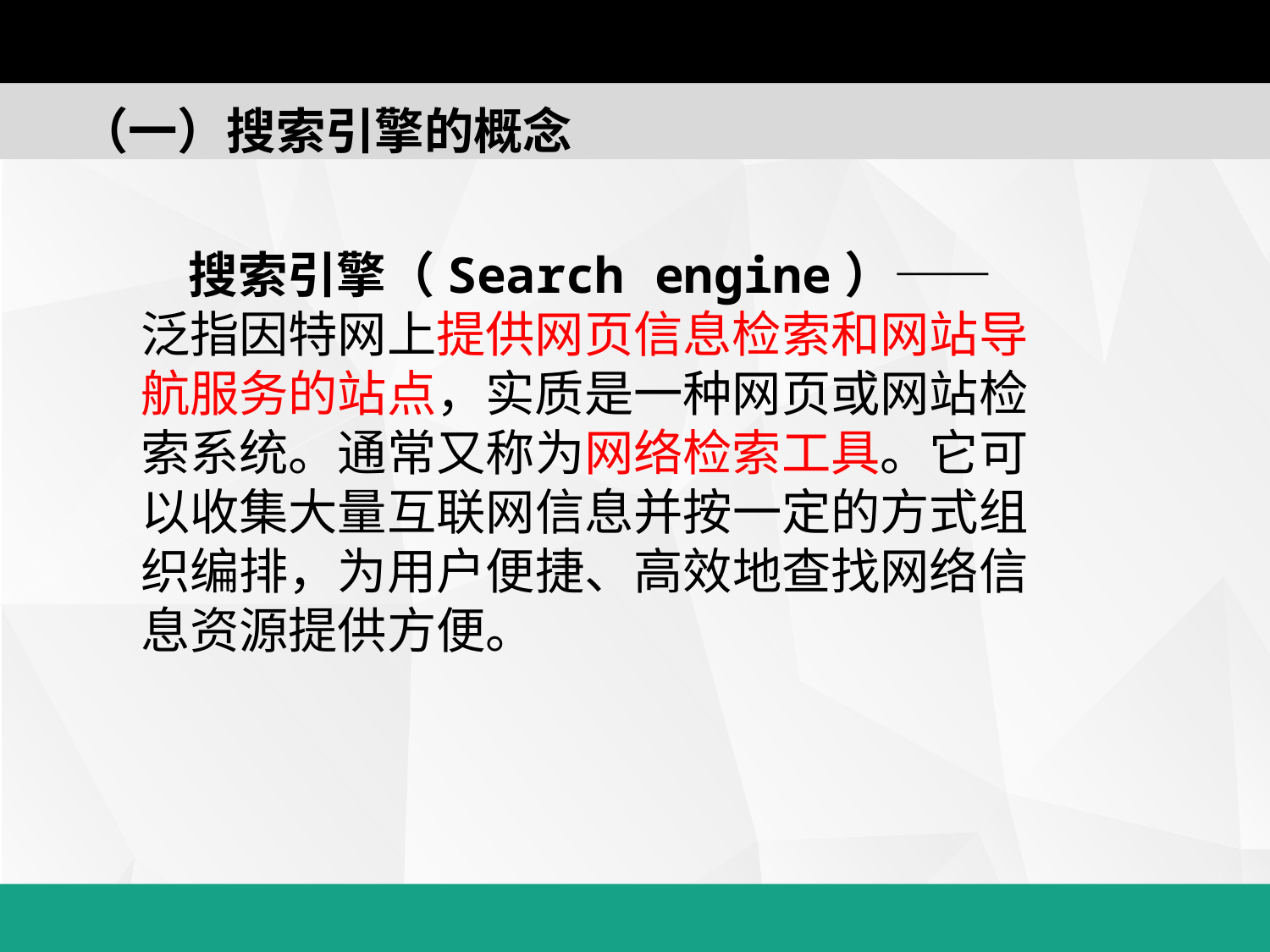

（一）搜索引擎的概念
    搜索引擎（Search engine）——泛指因特网上提供网页信息检索和网站导航服务的站点，实质是一种网页或网站检索系统。通常又称为网络检索工具。它可以收集大量互联网信息并按一定的方式组织编排，为用户便捷、高效地查找网络信息资源提供方便。